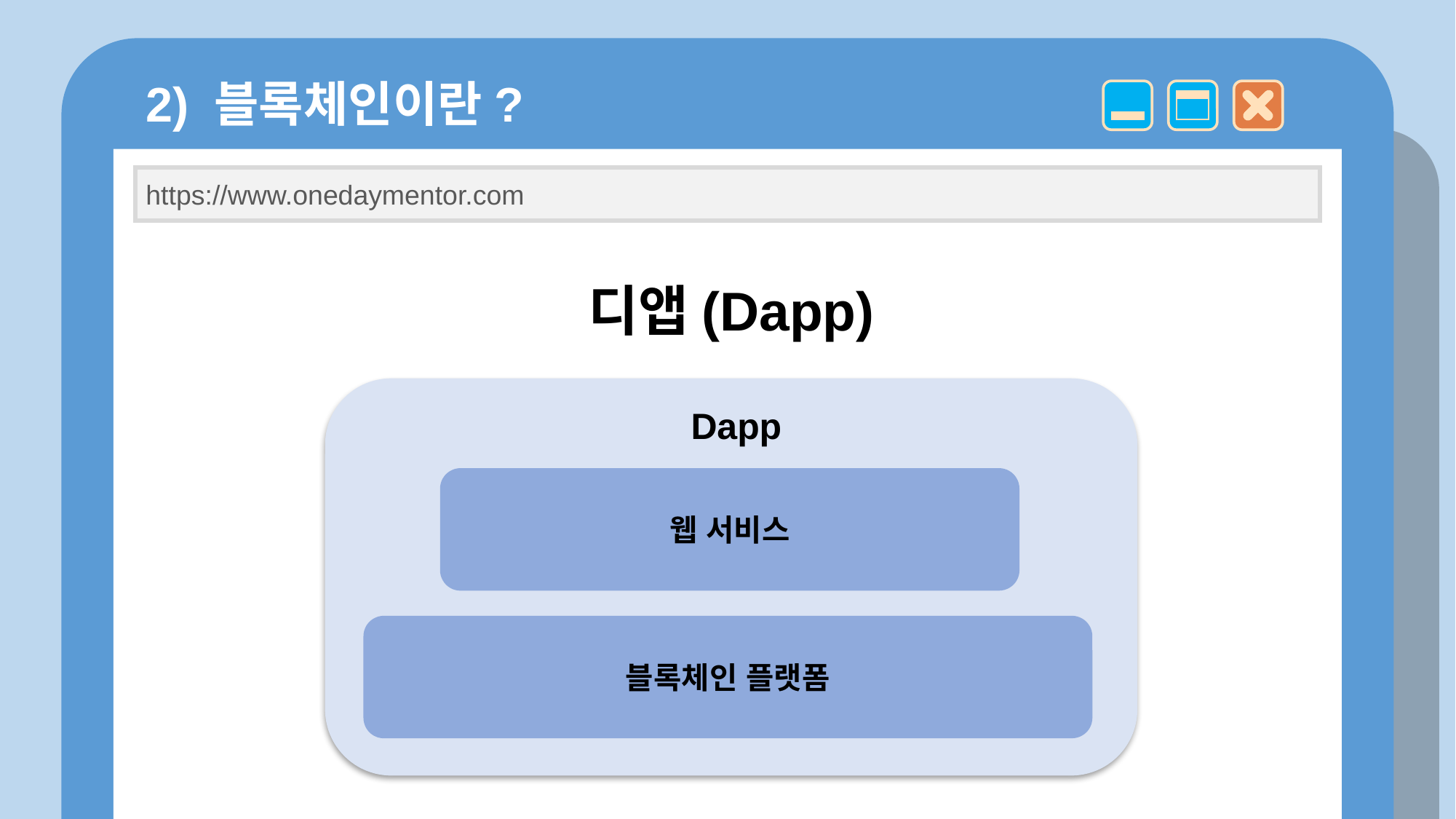

2) 블록체인이란?

https://www.onedaymentor.com
디앱(Dapp)

 Dapp
웹 서비스
블록체인 플랫폼